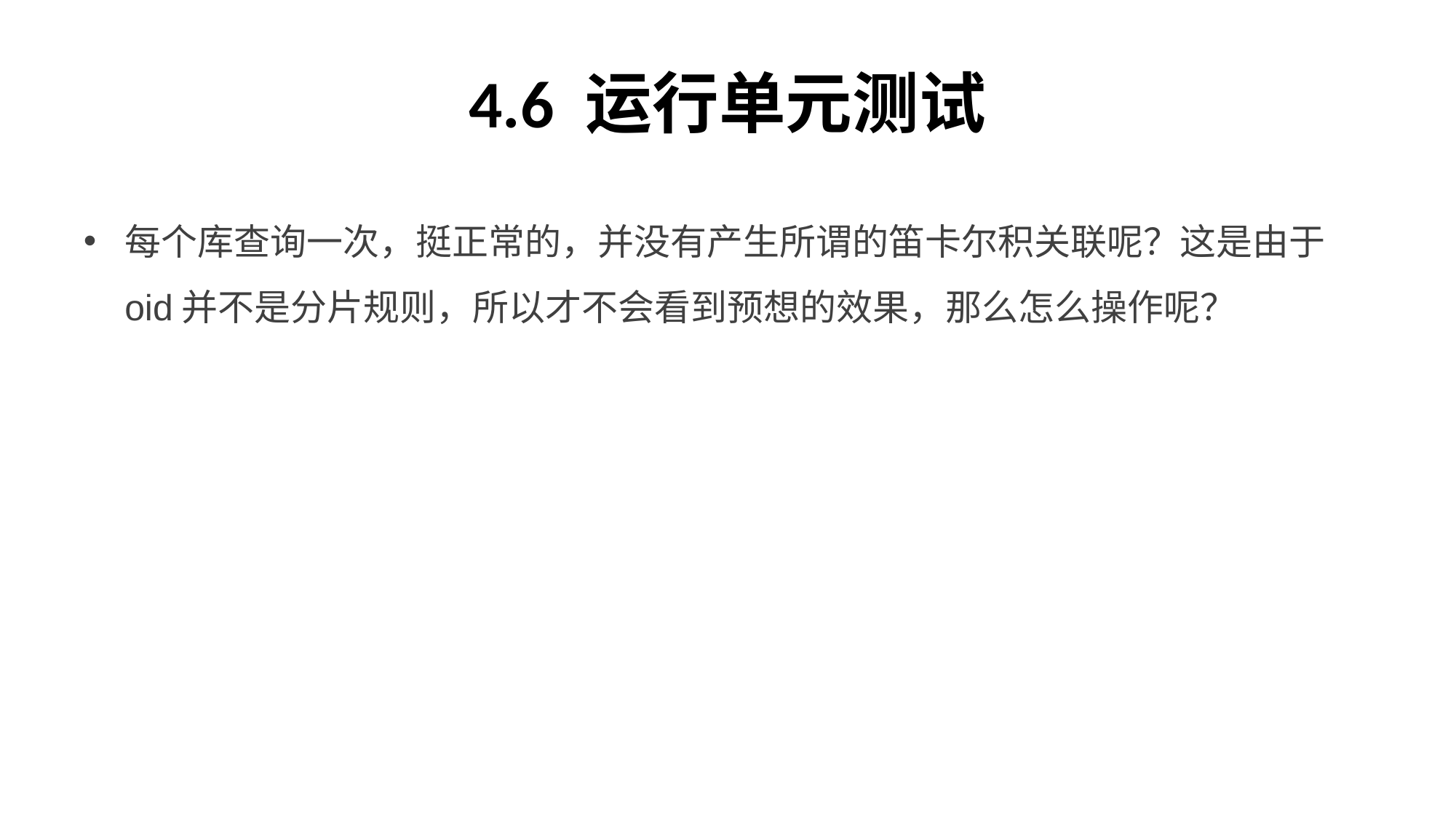

# 4.6 运行单元测试
每个库查询一次，挺正常的，并没有产生所谓的笛卡尔积关联呢？这是由于oid并不是分片规则，所以才不会看到预想的效果，那么怎么操作呢？